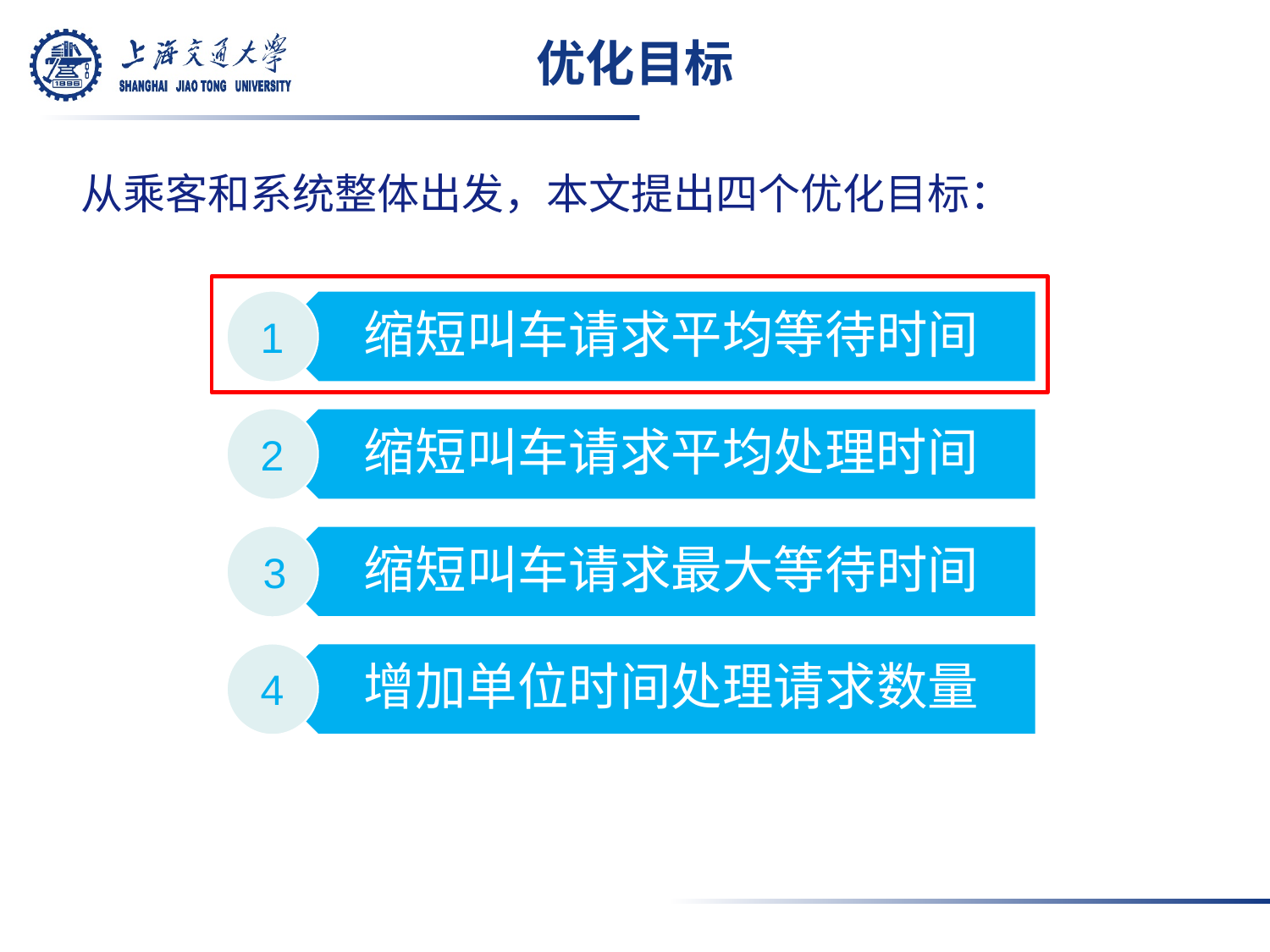

# 优化目标
从乘客和系统整体出发，本文提出四个优化目标：

缩短叫车请求平均等待时间

1
缩短叫车请求平均处理时间

2
缩短叫车请求最大等待时间

3
增加单位时间处理请求数量

4